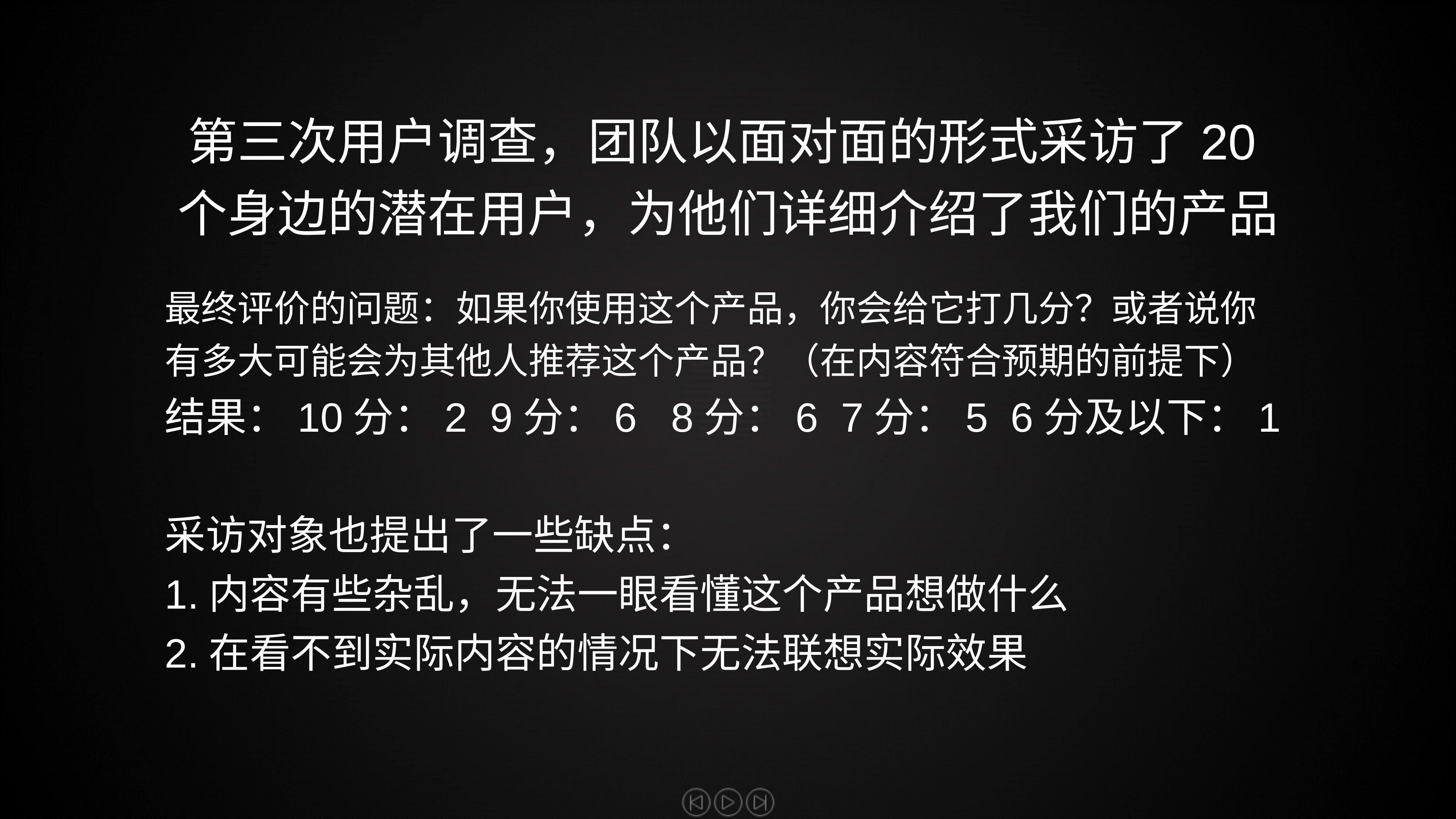

第三次用户调查，团队以面对面的形式采访了20个身边的潜在用户，为他们详细介绍了我们的产品

最终评价的问题：如果你使用这个产品，你会给它打几分？或者说你有多大可能会为其他人推荐这个产品？（在内容符合预期的前提下）
结果：10分：2  9分：6   8分：6  7分：5  6分及以下：1

采访对象也提出了一些缺点：
1.内容有些杂乱，无法一眼看懂这个产品想做什么
2.在看不到实际内容的情况下无法联想实际效果